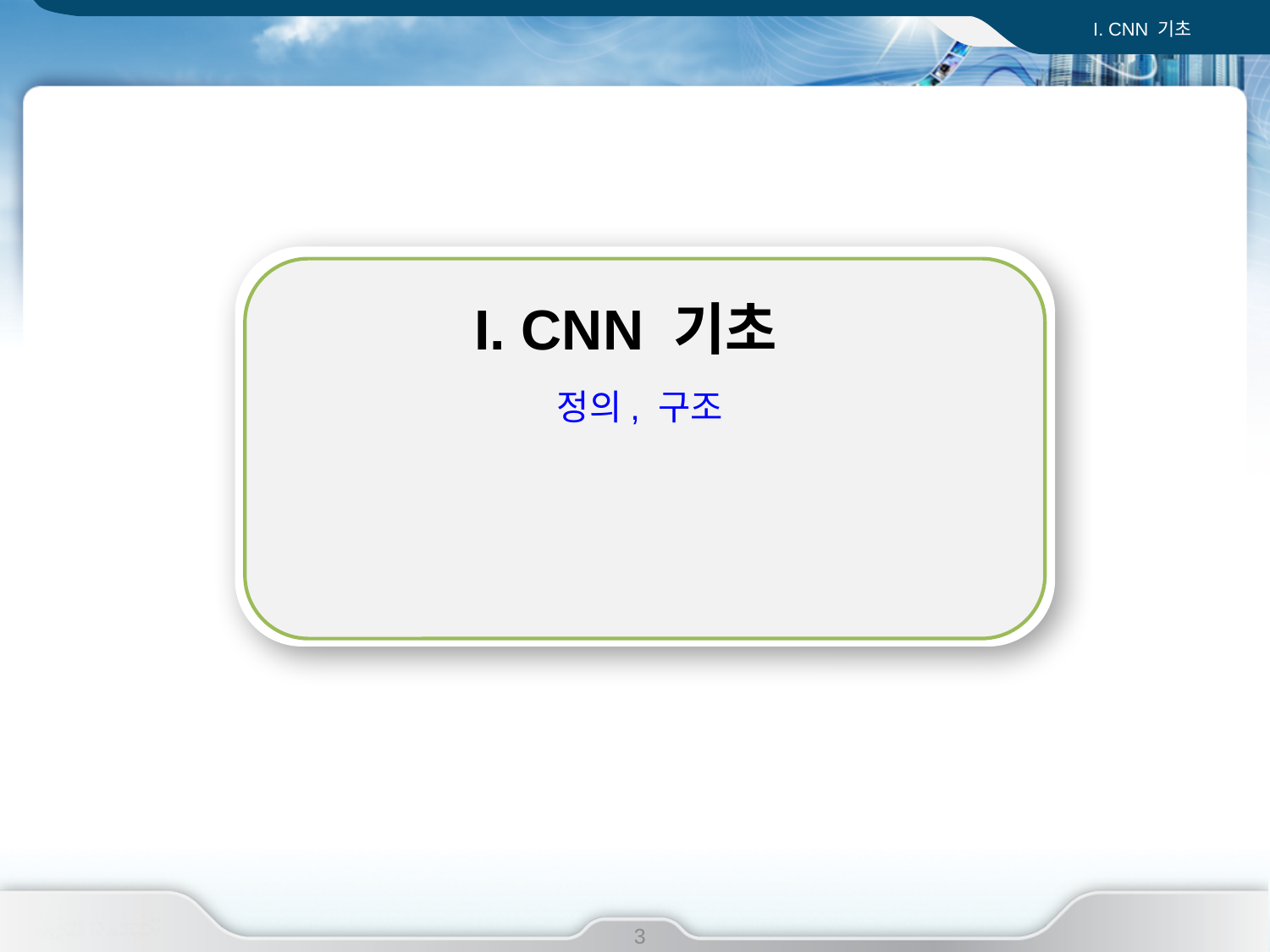

I. CNN 기초

I. CNN 기초
정의, 구조
I. 사업 개요
3